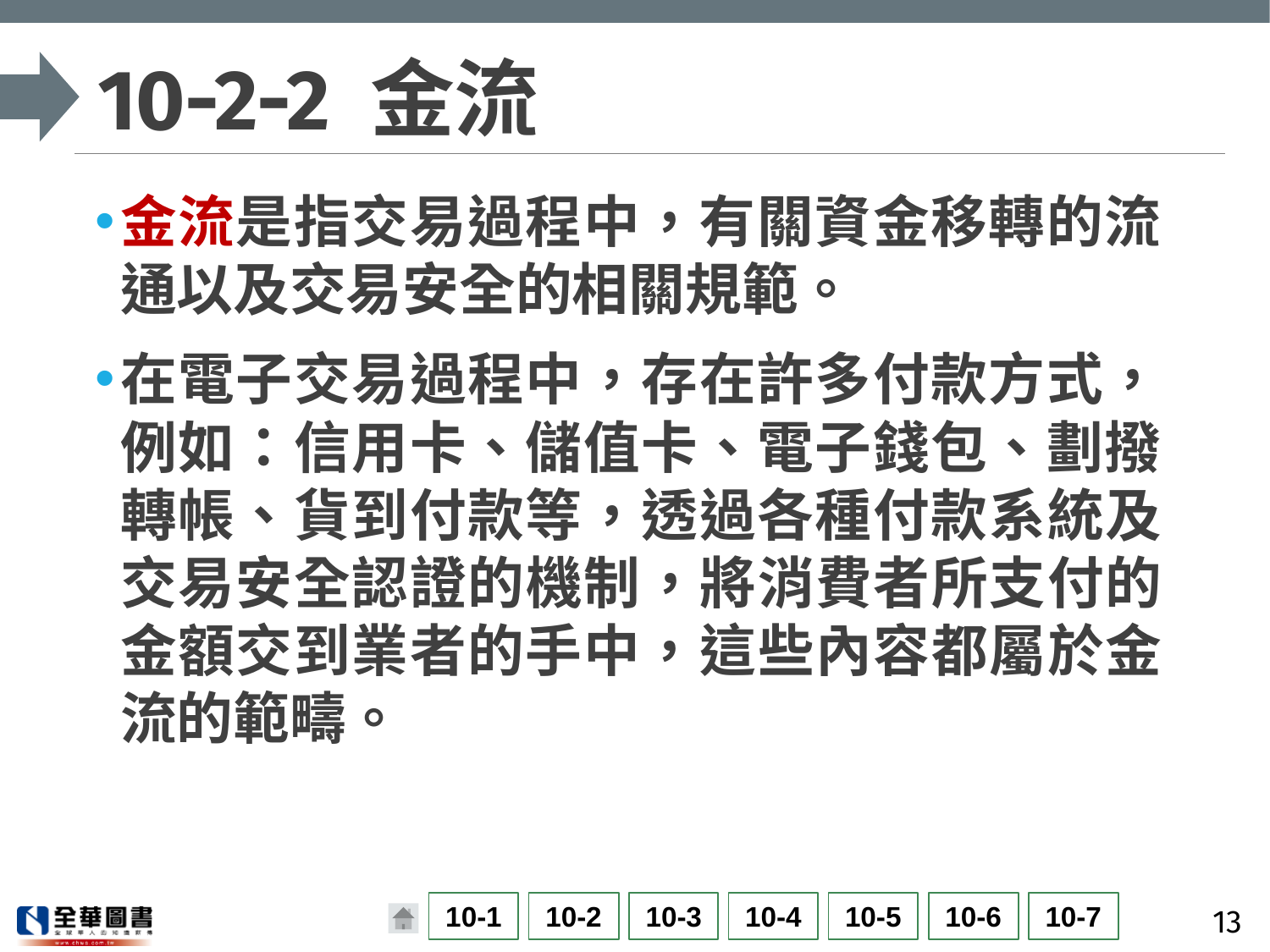

# 10-2-2 金流
金流是指交易過程中，有關資金移轉的流通以及交易安全的相關規範。
在電子交易過程中，存在許多付款方式，例如：信用卡、儲值卡、電子錢包、劃撥轉帳、貨到付款等，透過各種付款系統及交易安全認證的機制，將消費者所支付的金額交到業者的手中，這些內容都屬於金流的範疇。
13